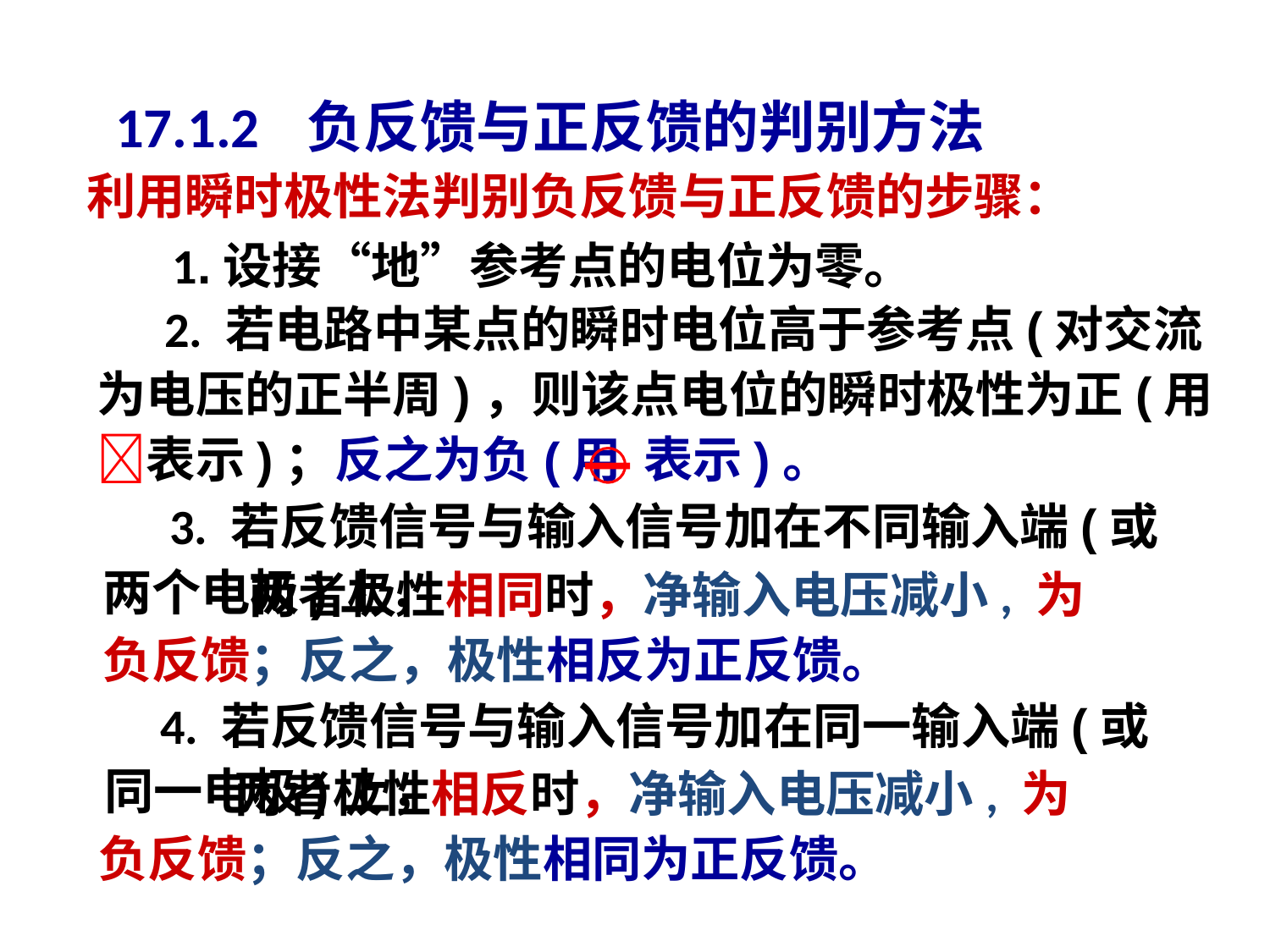

17.1.2 负反馈与正反馈的判别方法
利用瞬时极性法判别负反馈与正反馈的步骤：
1.设接“地”参考点的电位为零。
      2. 若电路中某点的瞬时电位高于参考点(对交流
为电压的正半周)，则该点电位的瞬时极性为正(用⊕表示)；反之为负(用  表示)。
－
      3. 若反馈信号与输入信号加在不同输入端(或两个电极)上，
            两者极性相同时，净输入电压减小, 为
负反馈；反之，极性相反为正反馈。
     4. 若反馈信号与输入信号加在同一输入端(或同一电极)上，
           两者极性相反时，净输入电压减小, 为
负反馈；反之，极性相同为正反馈。